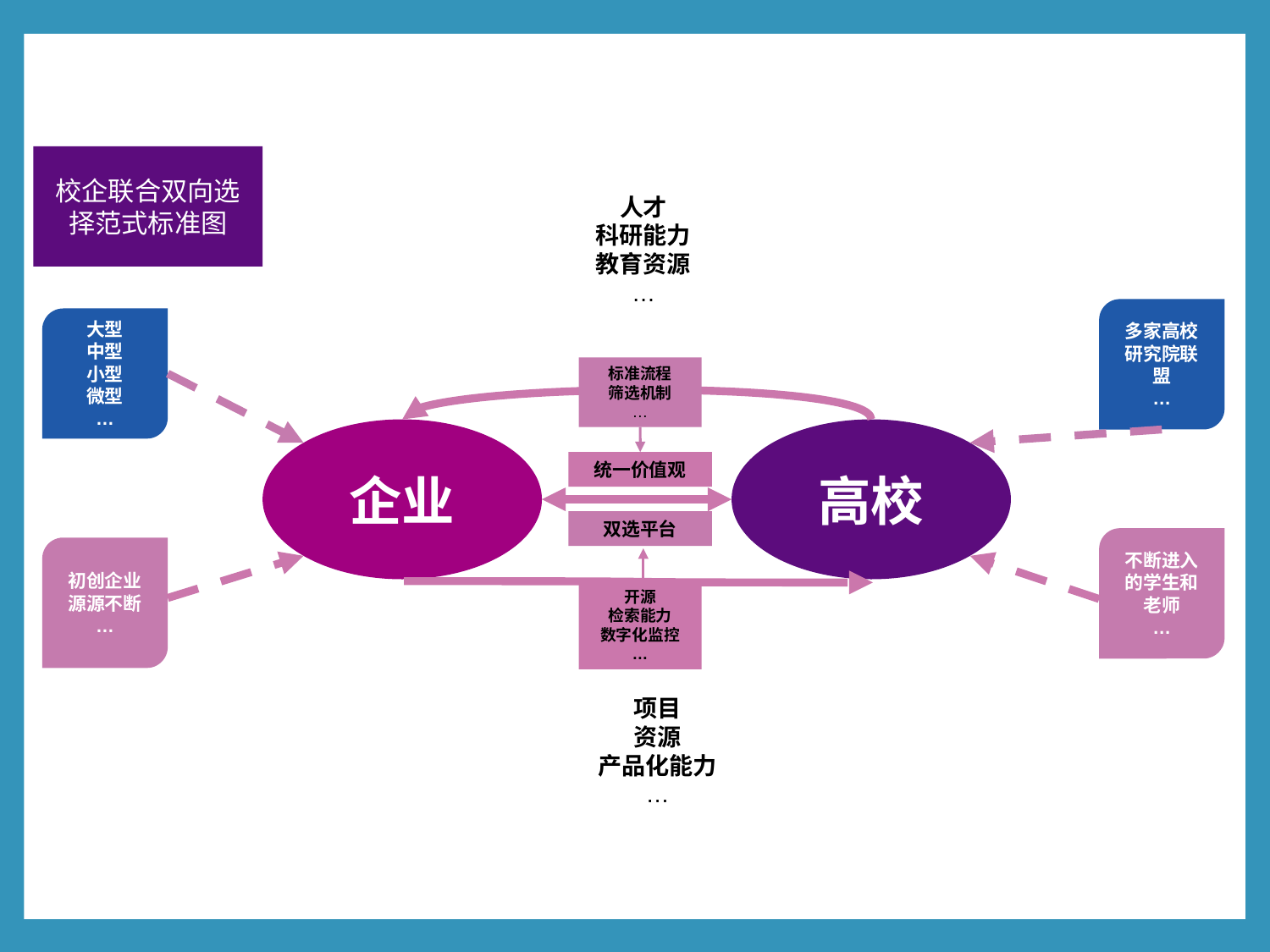

校企联合双向选择范式标准图
人才
科研能力
教育资源
…
多家高校
研究院联盟
…
大型
中型
小型
微型
…
标准流程
筛选机制
…
企业
高校
统一价值观
双选平台
不断进入的学生和老师
…
初创企业源源不断
…
开源
检索能力
数字化监控
…

项目
资源
产品化能力
…